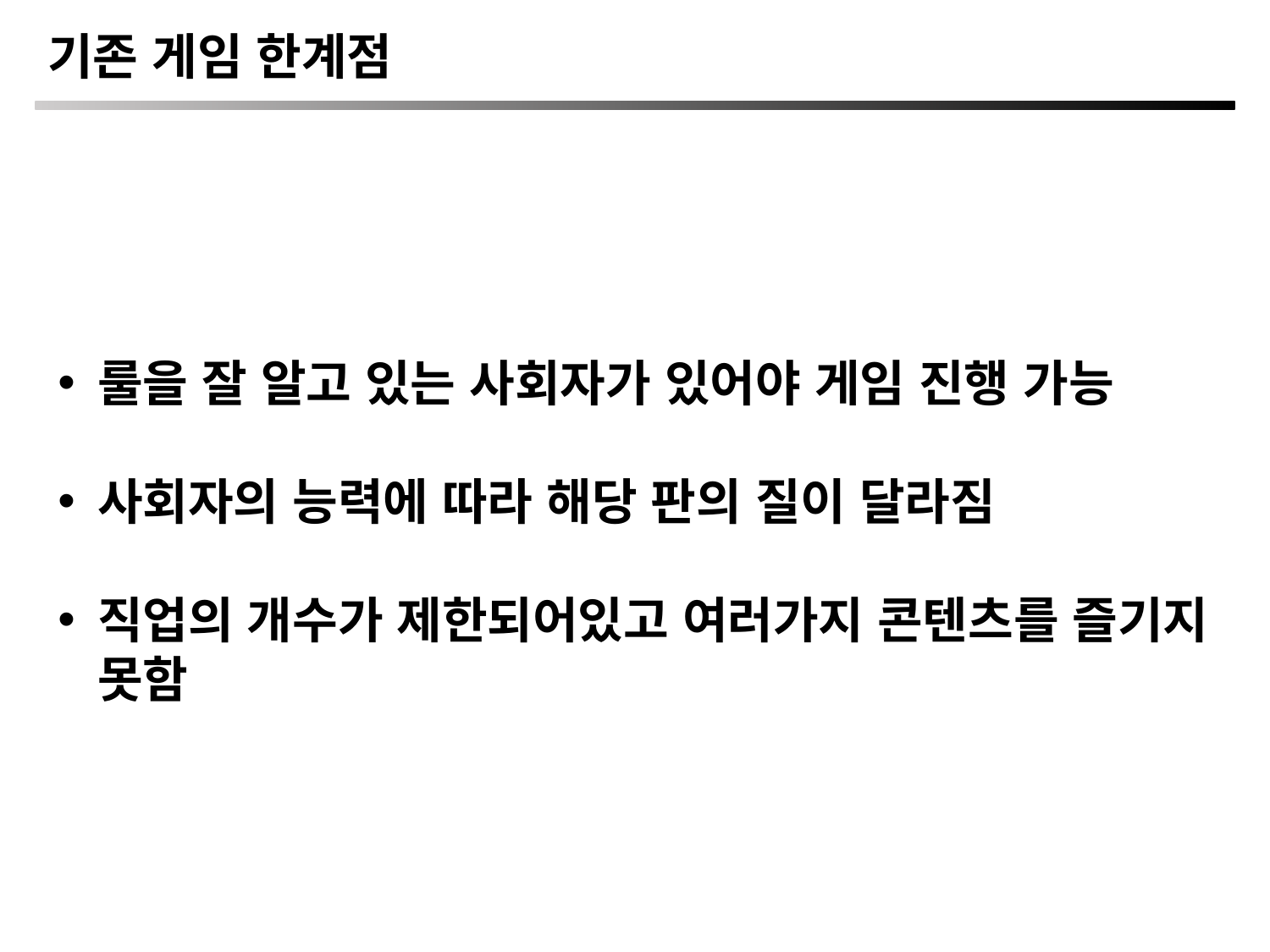

기존 게임 한계점
룰을 잘 알고 있는 사회자가 있어야 게임 진행 가능

사회자의 능력에 따라 해당 판의 질이 달라짐

직업의 개수가 제한되어있고 여러가지 콘텐츠를 즐기지 못함